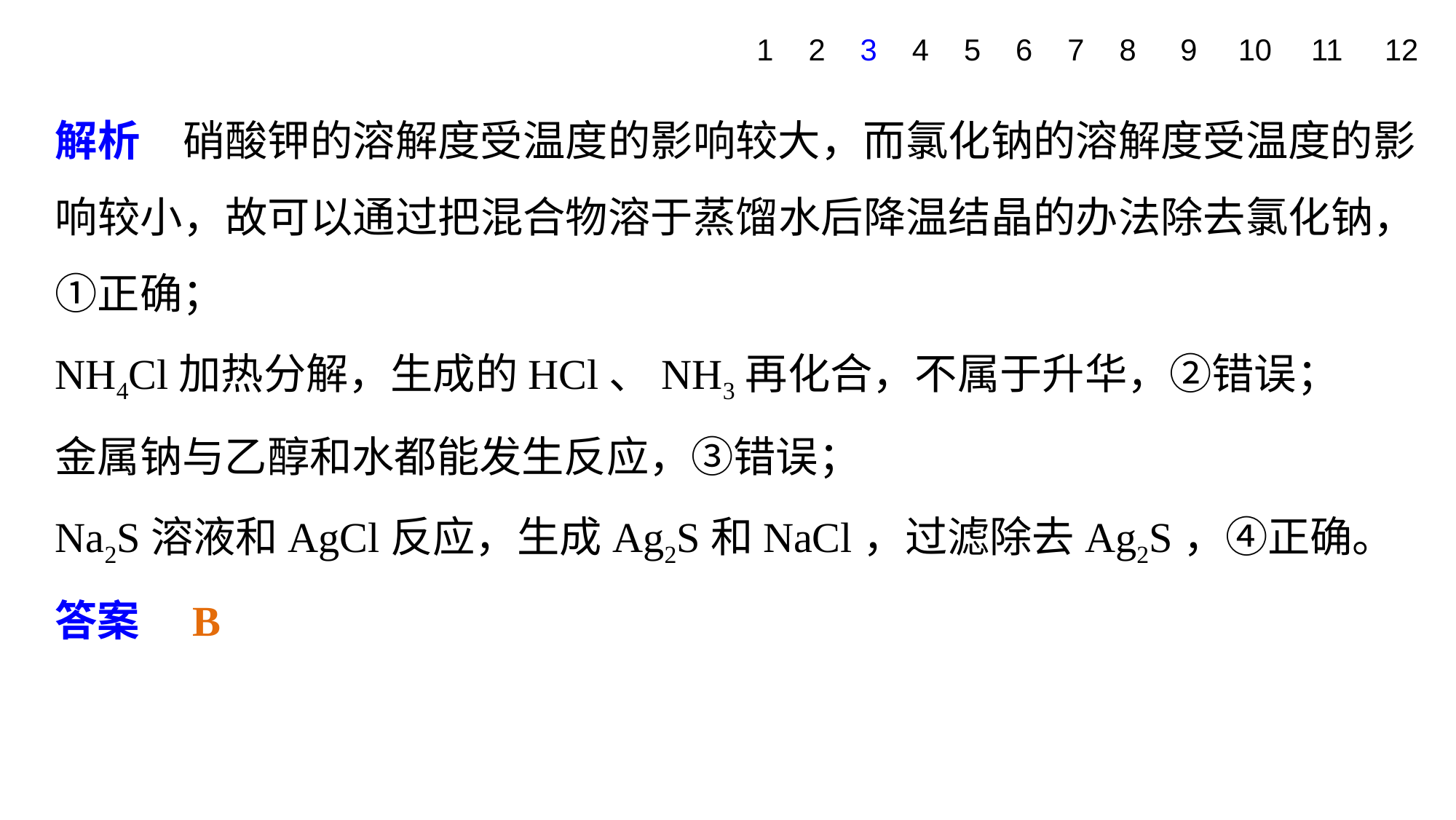

1
2
3
4
5
6
7
8
9
10
11
12
解析　硝酸钾的溶解度受温度的影响较大，而氯化钠的溶解度受温度的影响较小，故可以通过把混合物溶于蒸馏水后降温结晶的办法除去氯化钠，①正确；
NH4Cl加热分解，生成的HCl、NH3再化合，不属于升华，②错误；
金属钠与乙醇和水都能发生反应，③错误；
Na2S溶液和AgCl反应，生成Ag2S和NaCl，过滤除去Ag2S，④正确。
答案　B